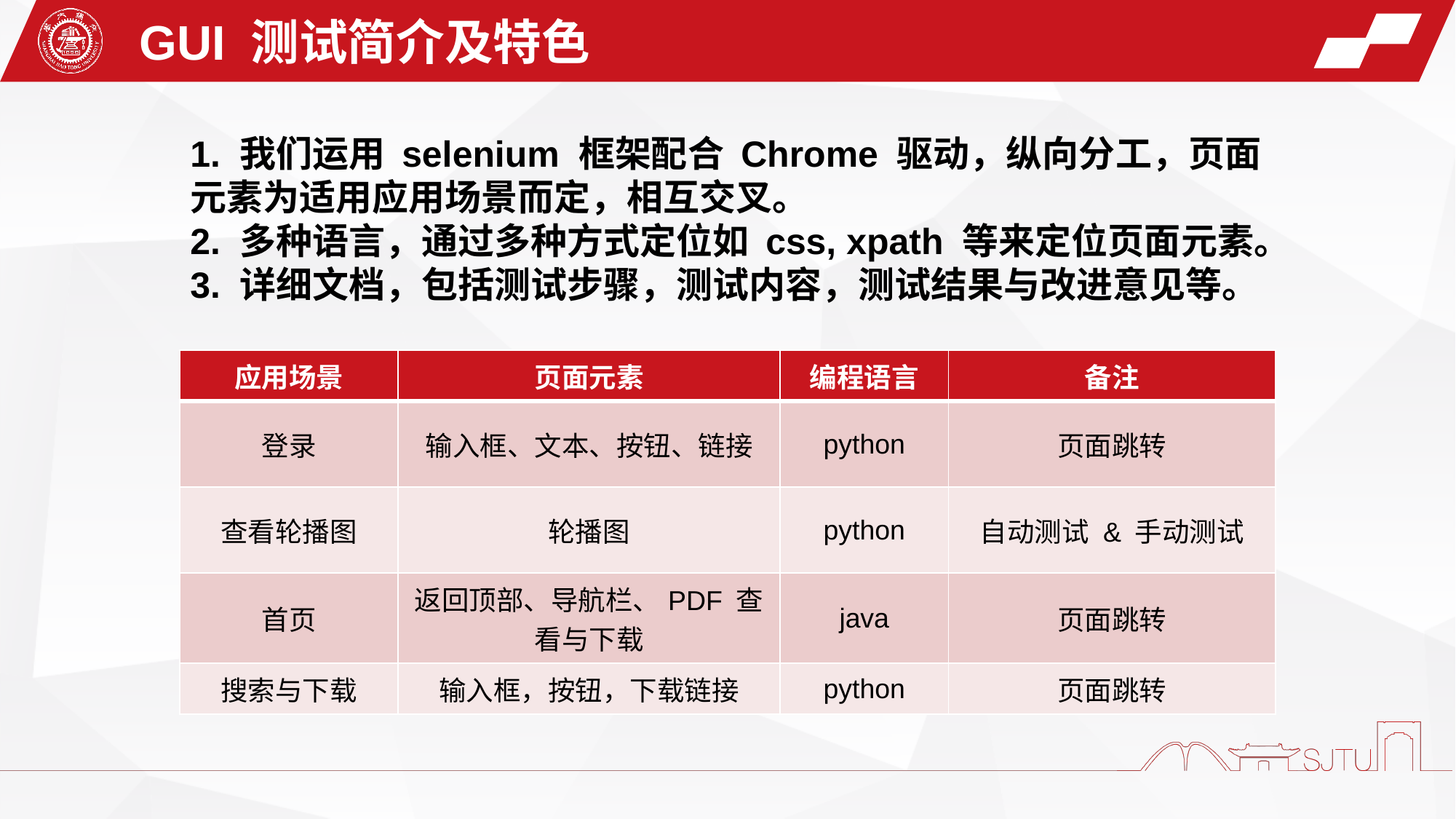

GUI 测试简介及特色
1. 我们运用 selenium 框架配合 Chrome 驱动，纵向分工，页面元素为适用应用场景而定，相互交叉。
2. 多种语言，通过多种方式定位如 css, xpath 等来定位页面元素。
3. 详细文档，包括测试步骤，测试内容，测试结果与改进意见等。
| 应用场景 | 页面元素 | 编程语言 | 备注 |
| --- | --- | --- | --- |
| 登录 | 输入框、文本、按钮、链接 | python | 页面跳转 |
| 查看轮播图 | 轮播图 | python | 自动测试 & 手动测试 |
| 首页 | 返回顶部、导航栏、PDF 查看与下载 | java | 页面跳转 |
| 搜索与下载 | 输入框，按钮，下载链接 | python | 页面跳转 |